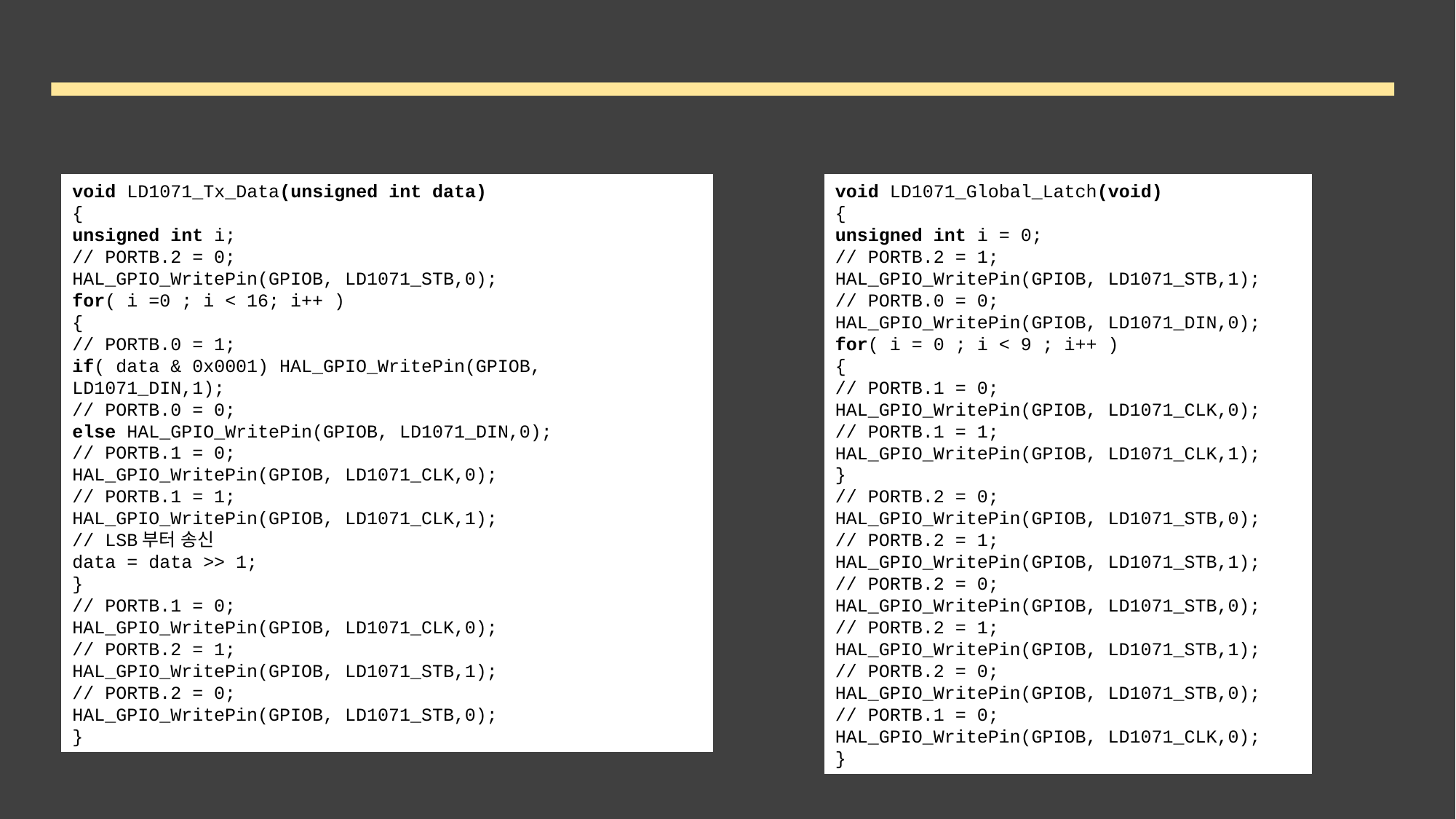

4. 코드

void LD1071_Tx_Data(unsigned int data)
{
unsigned int i;
// PORTB.2 = 0;
HAL_GPIO_WritePin(GPIOB, LD1071_STB,0);
for( i =0 ; i < 16; i++ )
{
// PORTB.0 = 1;
if( data & 0x0001) HAL_GPIO_WritePin(GPIOB, LD1071_DIN,1);
// PORTB.0 = 0;
else HAL_GPIO_WritePin(GPIOB, LD1071_DIN,0);
// PORTB.1 = 0;
HAL_GPIO_WritePin(GPIOB, LD1071_CLK,0);
// PORTB.1 = 1;
HAL_GPIO_WritePin(GPIOB, LD1071_CLK,1);
// LSB부터 송신
data = data >> 1;
}
// PORTB.1 = 0;
HAL_GPIO_WritePin(GPIOB, LD1071_CLK,0);
// PORTB.2 = 1;
HAL_GPIO_WritePin(GPIOB, LD1071_STB,1);
// PORTB.2 = 0;
HAL_GPIO_WritePin(GPIOB, LD1071_STB,0);
}
void LD1071_Global_Latch(void)
{
unsigned int i = 0;
// PORTB.2 = 1;
HAL_GPIO_WritePin(GPIOB, LD1071_STB,1);
// PORTB.0 = 0;
HAL_GPIO_WritePin(GPIOB, LD1071_DIN,0);
for( i = 0 ; i < 9 ; i++ )
{
// PORTB.1 = 0;
HAL_GPIO_WritePin(GPIOB, LD1071_CLK,0);
// PORTB.1 = 1;
HAL_GPIO_WritePin(GPIOB, LD1071_CLK,1);
}
// PORTB.2 = 0;
HAL_GPIO_WritePin(GPIOB, LD1071_STB,0);
// PORTB.2 = 1;
HAL_GPIO_WritePin(GPIOB, LD1071_STB,1);
// PORTB.2 = 0;
HAL_GPIO_WritePin(GPIOB, LD1071_STB,0);
// PORTB.2 = 1;
HAL_GPIO_WritePin(GPIOB, LD1071_STB,1);
// PORTB.2 = 0;
HAL_GPIO_WritePin(GPIOB, LD1071_STB,0);
// PORTB.1 = 0;
HAL_GPIO_WritePin(GPIOB, LD1071_CLK,0);
}